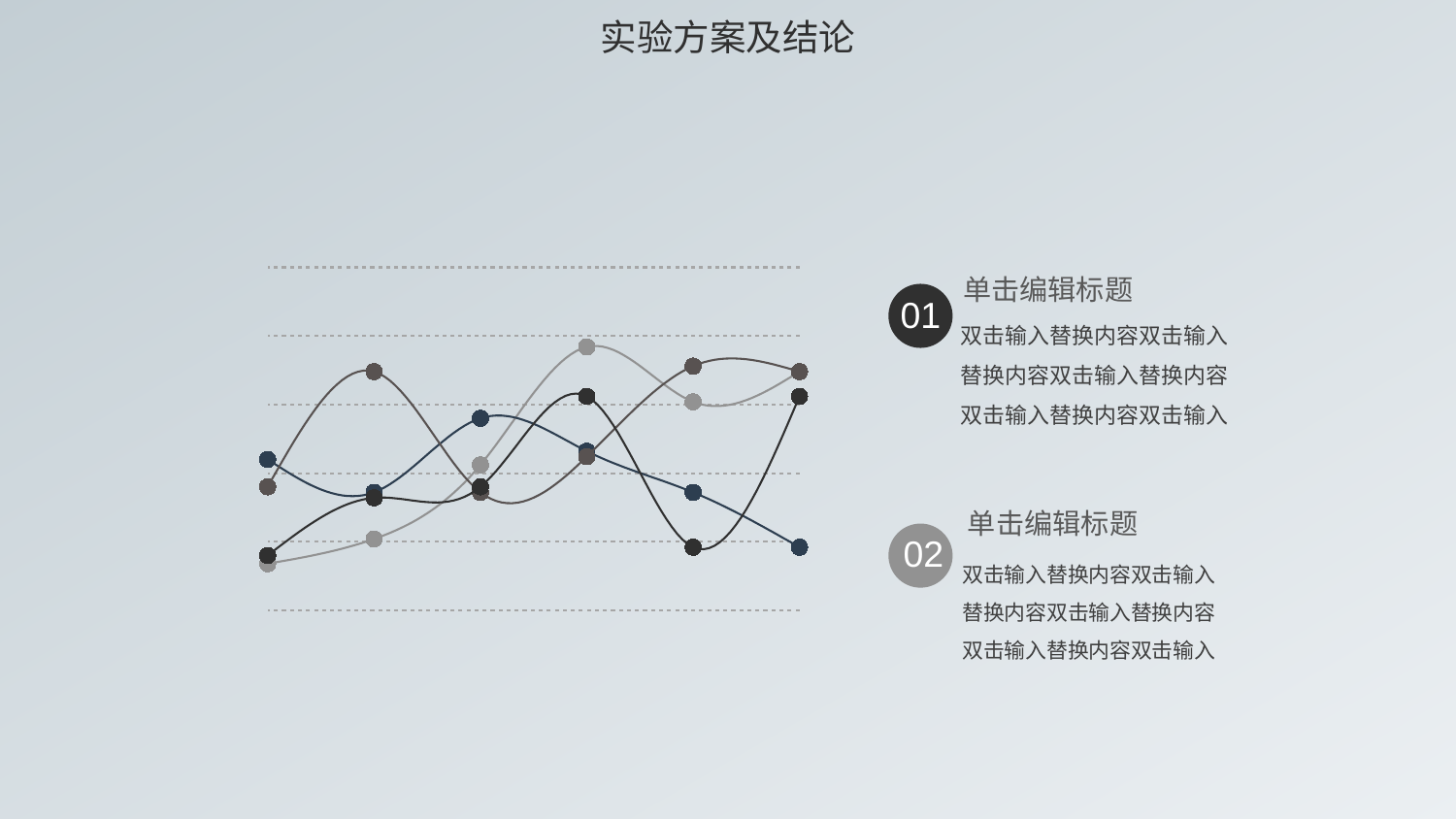

实验方案及结论

### Chart:

| Category |  |  |  |  |
|---|---|---|---|---|
单击编辑标题

01
双击输入替换内容双击输入替换内容双击输入替换内容双击输入替换内容双击输入
单击编辑标题
02

双击输入替换内容双击输入替换内容双击输入替换内容双击输入替换内容双击输入